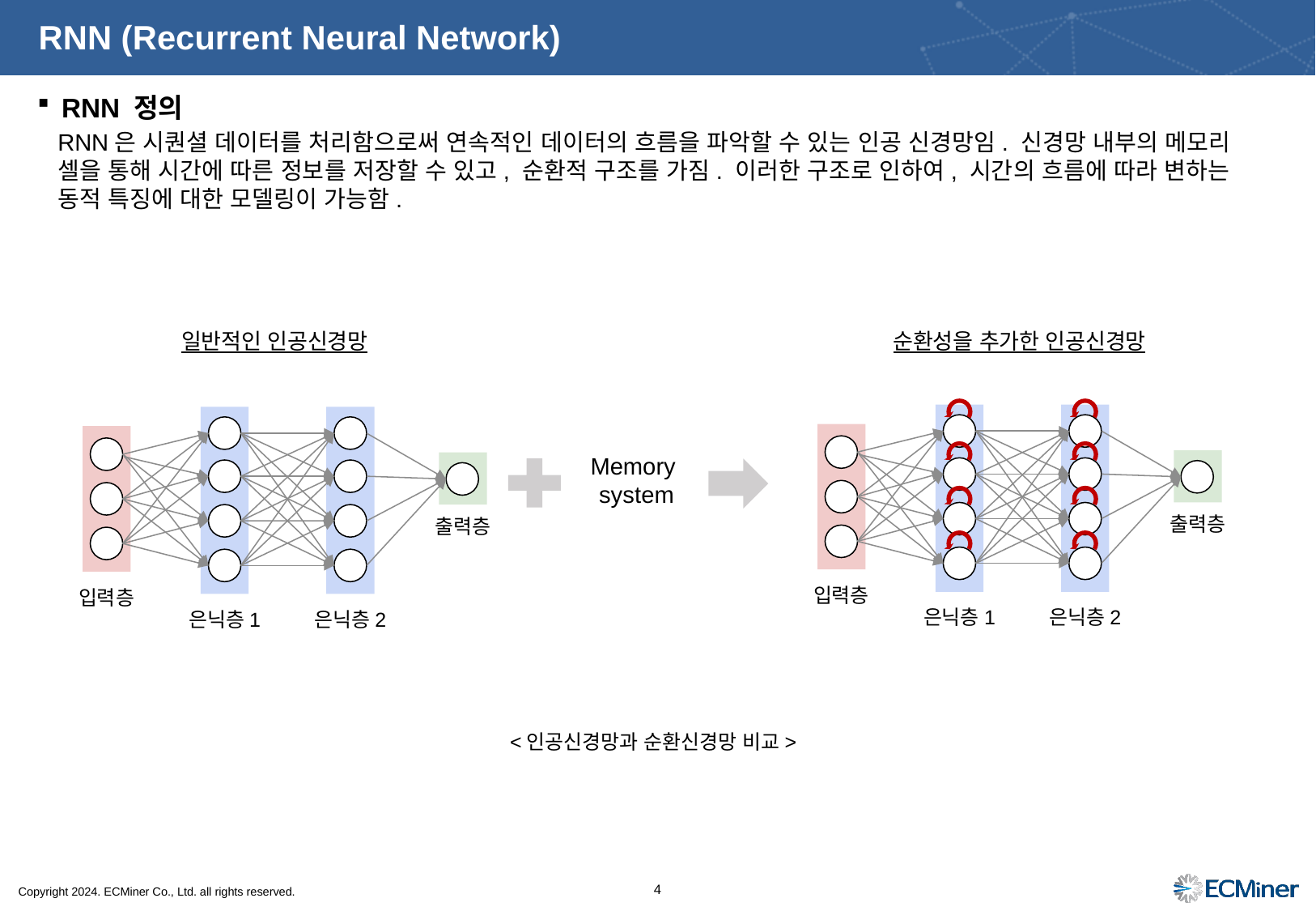

# RNN (Recurrent Neural Network)

RNN 정의
RNN은 시퀀셜 데이터를 처리함으로써 연속적인 데이터의 흐름을 파악할 수 있는 인공 신경망임. 신경망 내부의 메모리 셀을 통해 시간에 따른 정보를 저장할 수 있고, 순환적 구조를 가짐. 이러한 구조로 인하여, 시간의 흐름에 따라 변하는 동적 특징에 대한 모델링이 가능함.

일반적인 인공신경망
순환성을 추가한 인공신경망

은닉층1

은닉층2

입력층

출력층

은닉층1

은닉층2

입력층
Memory
system

출력층

<인공신경망과 순환신경망 비교>